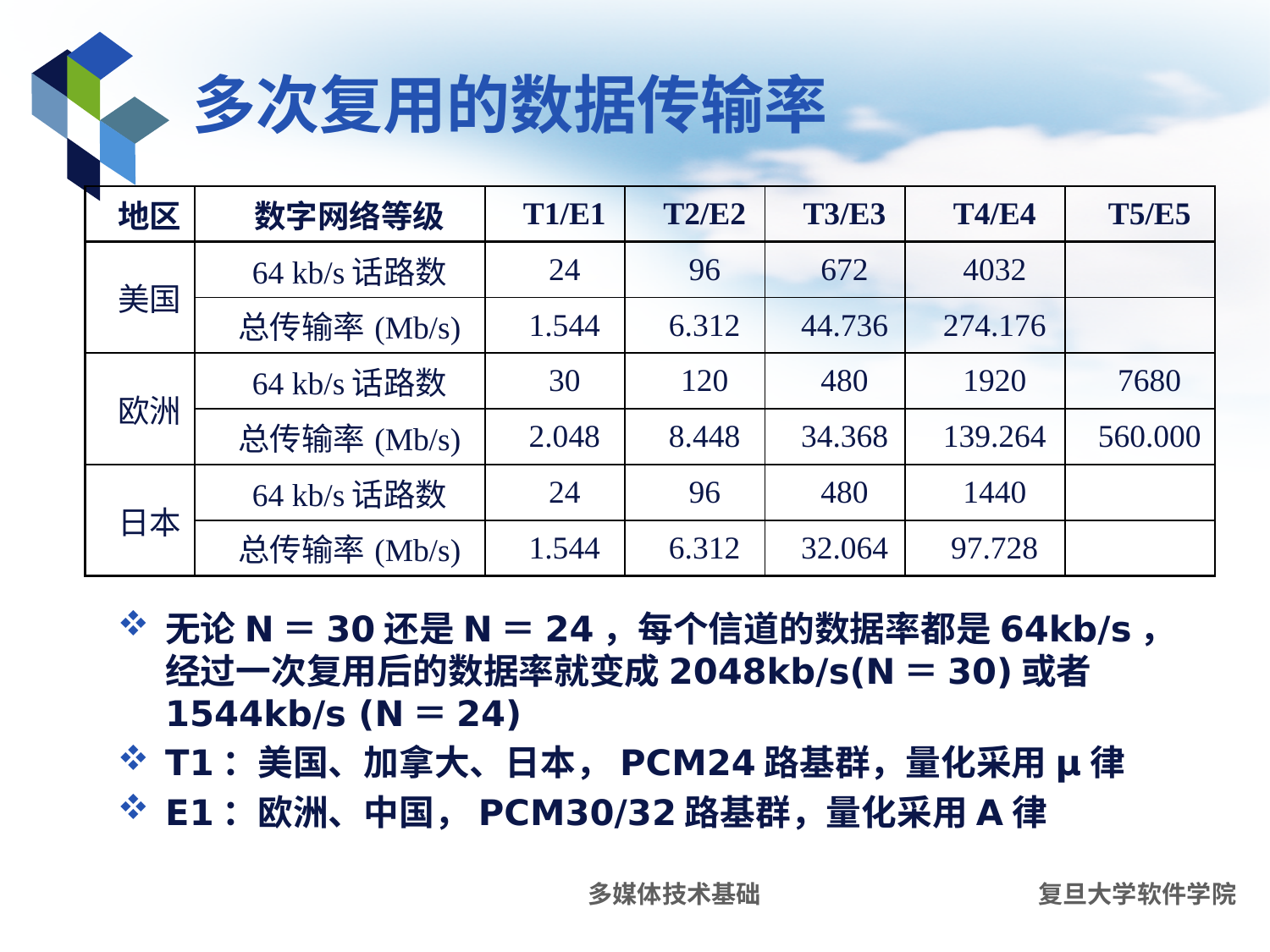

# 多次复用的数据传输率
| 地区 | 数字网络等级 | T1/E1 | T2/E2 | T3/E3 | T4/E4 | T5/E5 |
| --- | --- | --- | --- | --- | --- | --- |
| 美国 | 64 kb/s话路数 | 24 | 96 | 672 | 4032 |  |
|  | 总传输率(Mb/s) | 1.544 | 6.312 | 44.736 | 274.176 |  |
| 欧洲 | 64 kb/s话路数 | 30 | 120 | 480 | 1920 | 7680 |
|  | 总传输率(Mb/s) | 2.048 | 8.448 | 34.368 | 139.264 | 560.000 |
| 日本 | 64 kb/s话路数 | 24 | 96 | 480 | 1440 |  |
|  | 总传输率(Mb/s) | 1.544 | 6.312 | 32.064 | 97.728 |  |
无论N＝30还是N＝24，每个信道的数据率都是64kb/s，经过一次复用后的数据率就变成2048kb/s(N＝30)或者1544kb/s (N＝24)
T1：美国、加拿大、日本，PCM24路基群，量化采用μ律
E1：欧洲、中国，PCM30/32路基群，量化采用A律
多媒体技术基础